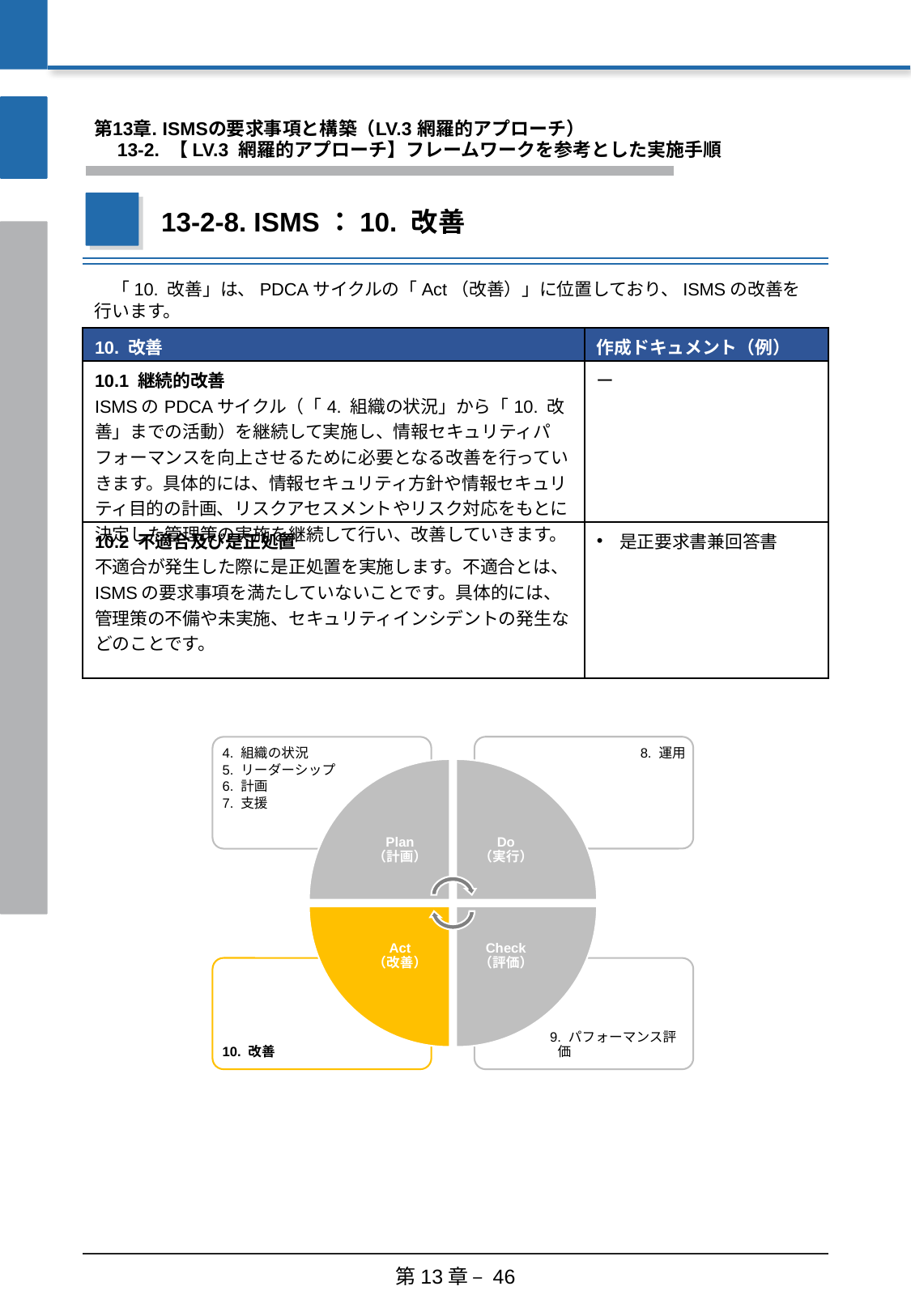

第13章. ISMSの要求事項と構築（LV.3 網羅的アプローチ）
　13-2. 【LV.3 網羅的アプローチ】フレームワークを参考とした実施手順
13-2-8. ISMS：10. 改善
　「10. 改善」は、PDCAサイクルの「Act（改善）」に位置しており、ISMSの改善を行います。
| 10. 改善 | 作成ドキュメント（例） |
| --- | --- |
| 10.1 継続的改善 ISMSのPDCAサイクル（「4. 組織の状況」から「10. 改善」までの活動）を継続して実施し、情報セキュリティパフォーマンスを向上させるために必要となる改善を行っていきます。具体的には、情報セキュリティ方針や情報セキュリティ目的の計画、リスクアセスメントやリスク対応をもとに決定した管理策の実施を継続して行い、改善していきます。 | ー |
| 10.2 不適合及び是正処置 不適合が発生した際に是正処置を実施します。不適合とは、ISMSの要求事項を満たしていないことです。具体的には、管理策の不備や未実施、セキュリティインシデントの発生などのことです。 | 是正要求書兼回答書 |
9. パフォーマンス評価
10. 改善
8. 運用
4. 組織の状況
5. リーダーシップ
6. 計画
7. 支援
Plan
（計画）
Do
（実行）
Check
（評価）
Act
（改善）
第13章 – 46